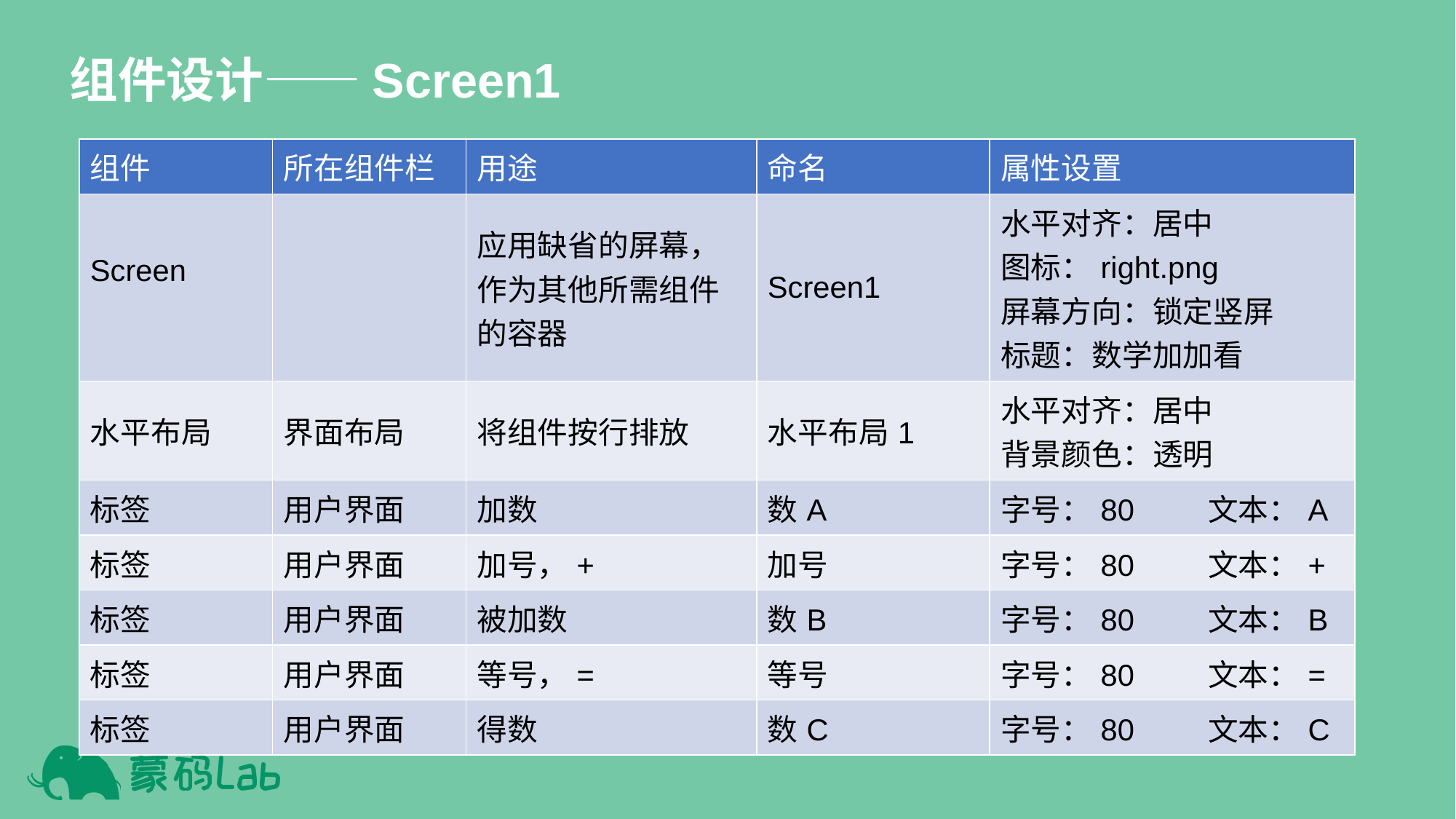

组件设计——Screen1
| 组件 | 所在组件栏 | 用途 | 命名 | 属性设置 |
| --- | --- | --- | --- | --- |
| Screen |  | 应用缺省的屏幕，作为其他所需组件的容器 | Screen1 | 水平对齐：居中 图标：right.png 屏幕方向：锁定竖屏 标题：数学加加看 |
| 水平布局 | 界面布局 | 将组件按行排放 | 水平布局1 | 水平对齐：居中 背景颜色：透明 |
| 标签 | 用户界面 | 加数 | 数A | 字号：80 文本：A |
| 标签 | 用户界面 | 加号，+ | 加号 | 字号：80 文本：+ |
| 标签 | 用户界面 | 被加数 | 数B | 字号：80 文本：B |
| 标签 | 用户界面 | 等号，= | 等号 | 字号：80 文本：= |
| 标签 | 用户界面 | 得数 | 数C | 字号：80 文本：C |